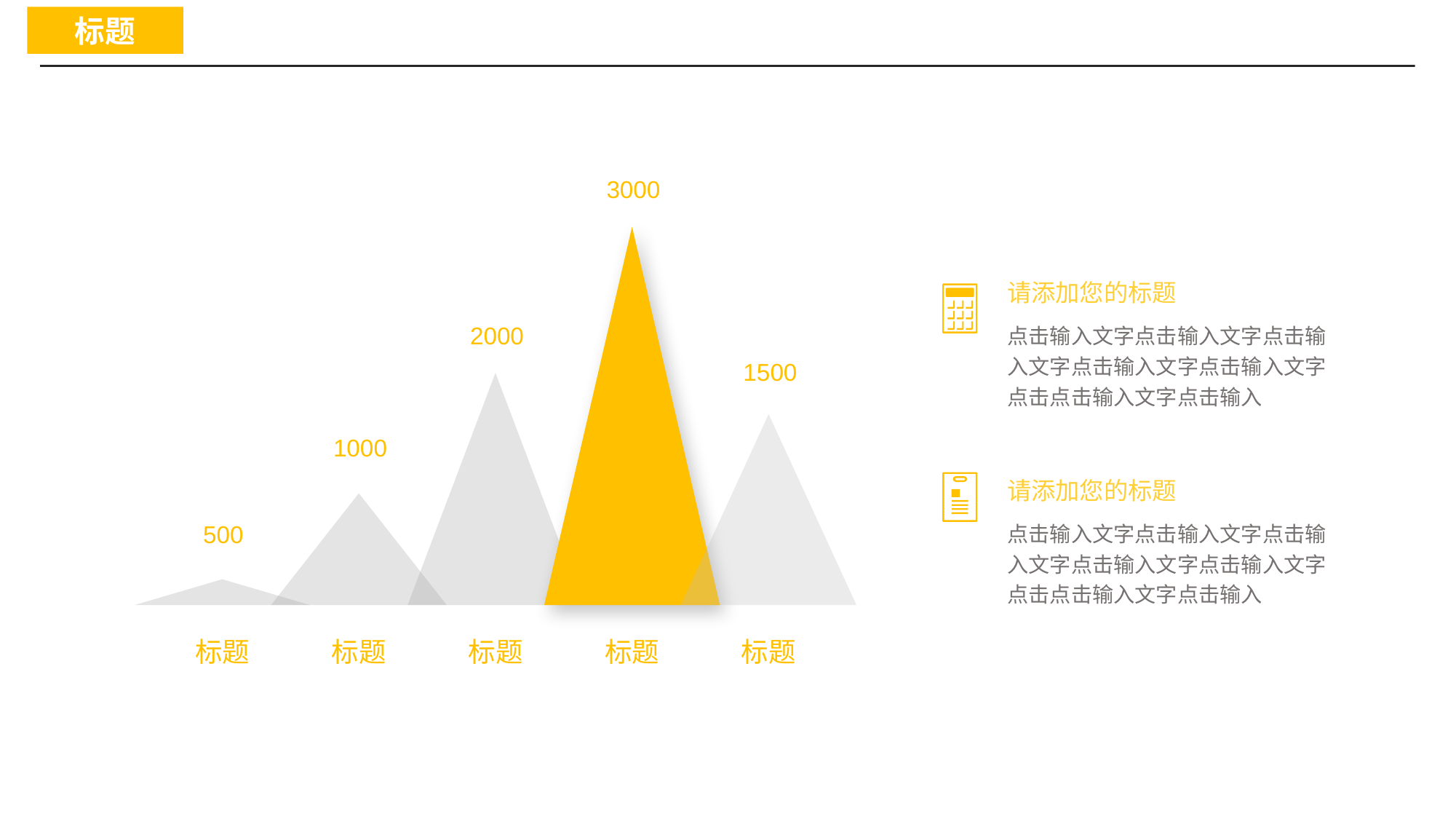

标题

3000

请添加您的标题

点击输入文字点击输入文字点击输入文字点击输入文字点击输入文字点击点击输入文字点击输入
2000
1500

1000
请添加您的标题

点击输入文字点击输入文字点击输入文字点击输入文字点击输入文字点击点击输入文字点击输入
500

标题
标题
标题
标题
标题